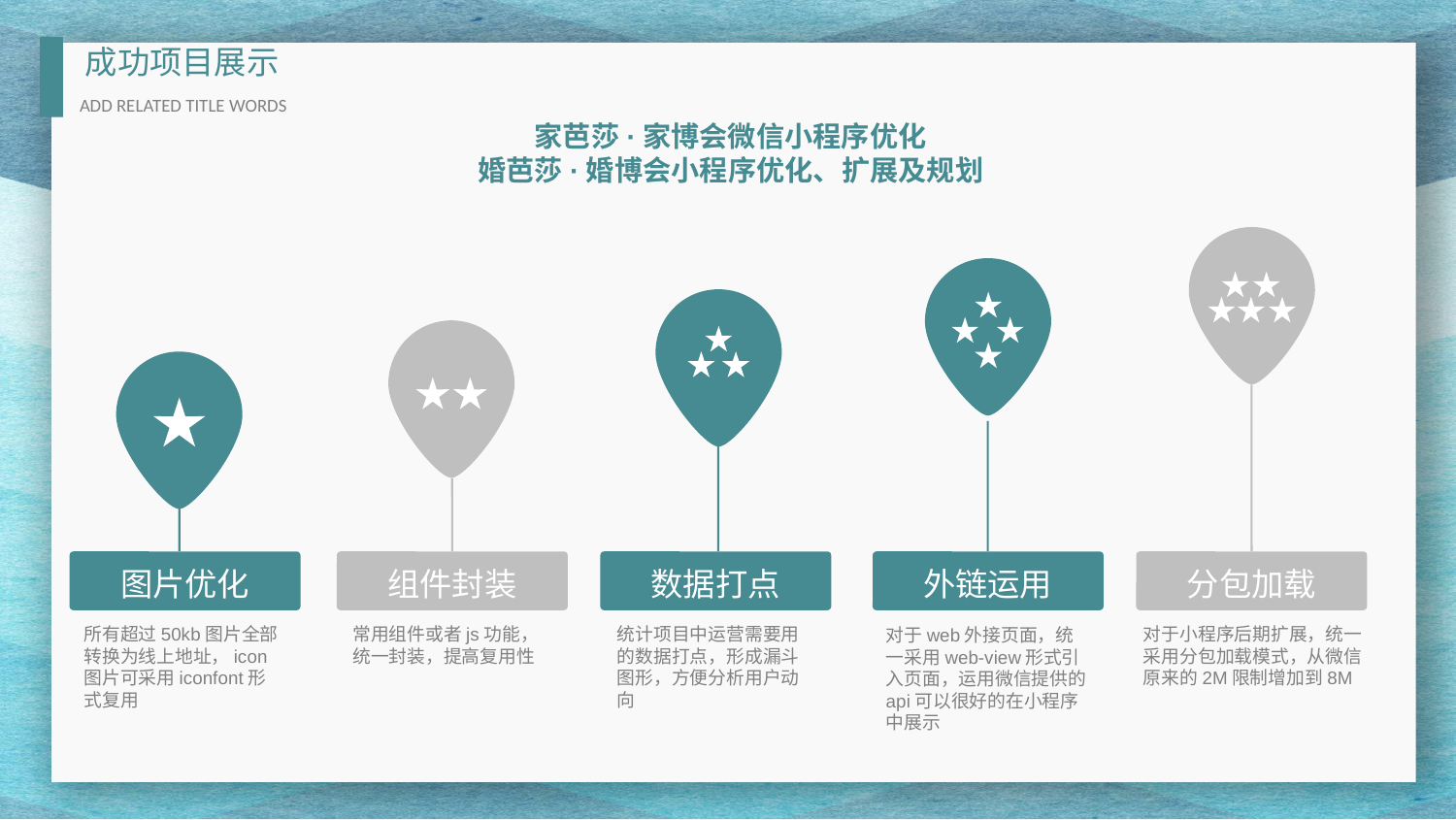

家芭莎·家博会微信小程序优化
婚芭莎·婚博会小程序优化、扩展及规划

图片优化
组件封装
数据打点
外链运用
分包加载
所有超过50kb图片全部转换为线上地址，icon图片可采用iconfont形式复用
常用组件或者js功能，统一封装，提高复用性
统计项目中运营需要用的数据打点，形成漏斗图形，方便分析用户动向
对于小程序后期扩展，统一采用分包加载模式，从微信原来的2M限制增加到8M
对于web外接页面，统一采用web-view形式引入页面，运用微信提供的api可以很好的在小程序中展示